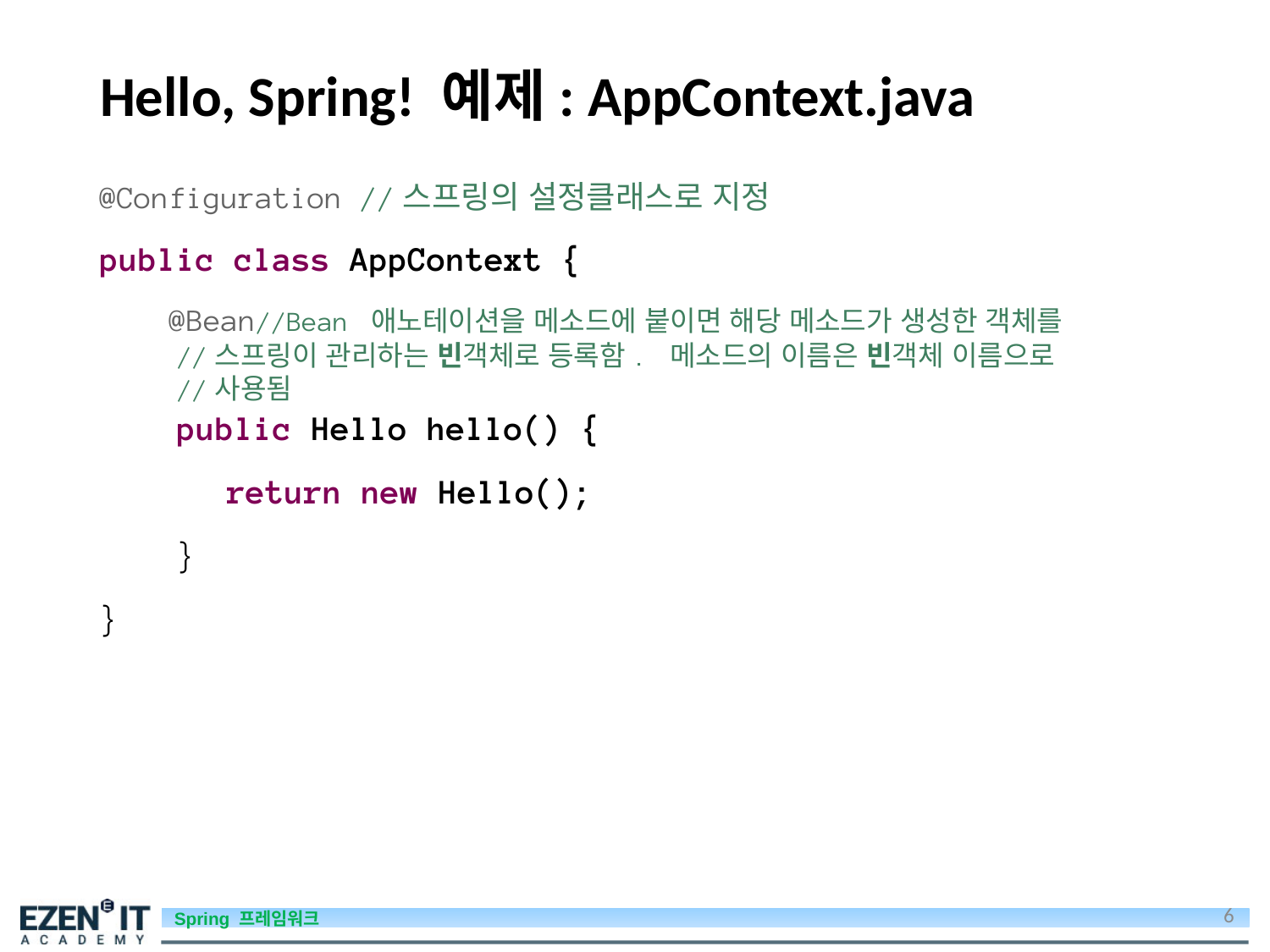

# Hello, Spring! 예제: AppContext.java
@Configuration //스프링의 설정클래스로 지정
public class AppContext {
    @Bean//Bean 애노테이션을 메소드에 붙이면 해당 메소드가 생성한 객체를
     //스프링이 관리하는 빈객체로 등록함. 메소드의 이름은 빈객체 이름으로
     //사용됨
    public Hello hello() {
	return new Hello();
    }
}

6